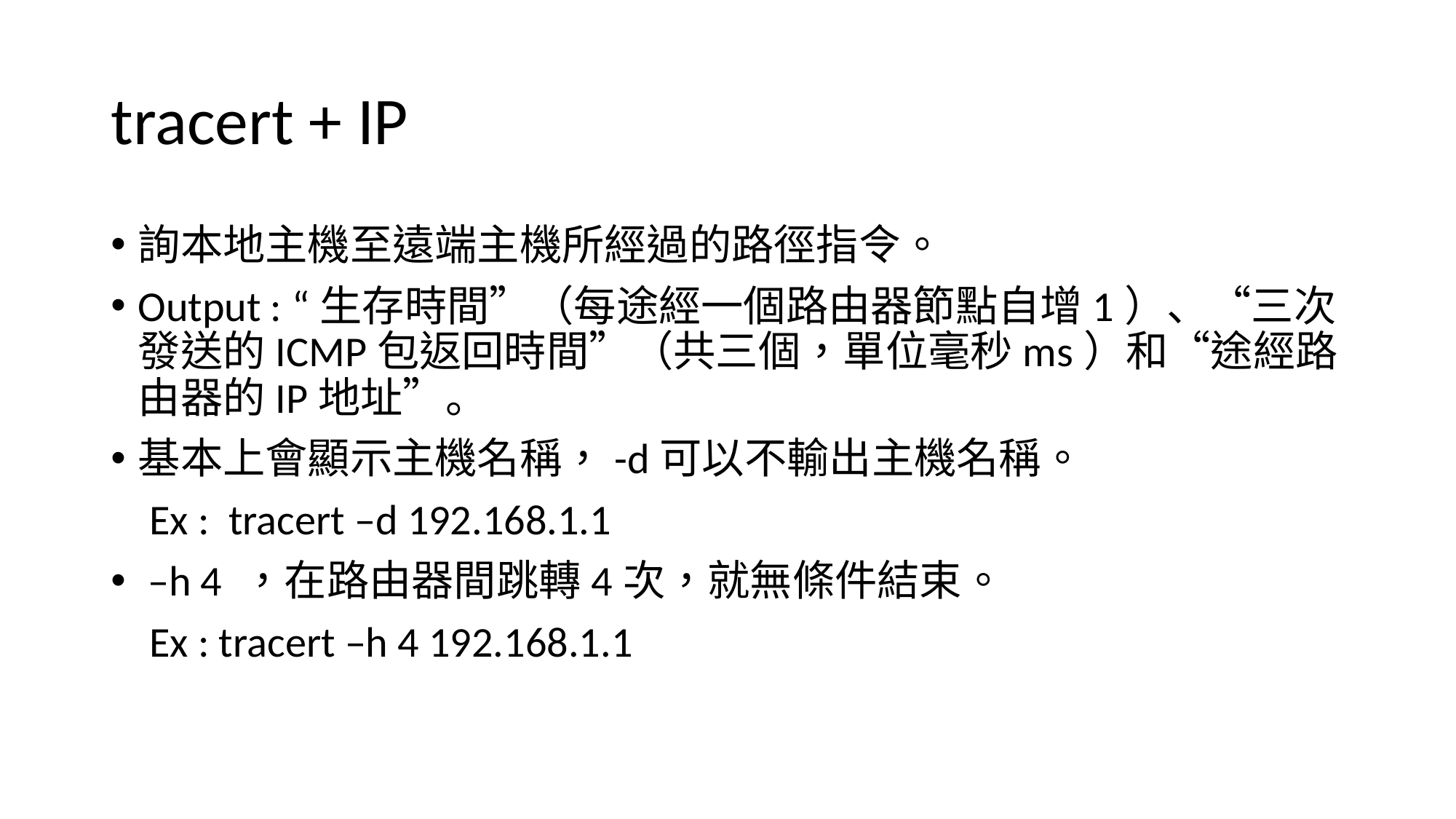

# tracert + IP
詢本地主機至遠端主機所經過的路徑指令。
Output : “生存時間”（每途經一個路由器節點自增1）、“三次發送的ICMP包返回時間”（共三個，單位毫秒ms）和“途經路由器的IP地址”。
基本上會顯示主機名稱，-d可以不輸出主機名稱。
    Ex :  tracert –d 192.168.1.1
 –h 4 ，在路由器間跳轉4次，就無條件結束。
    Ex : tracert –h 4 192.168.1.1